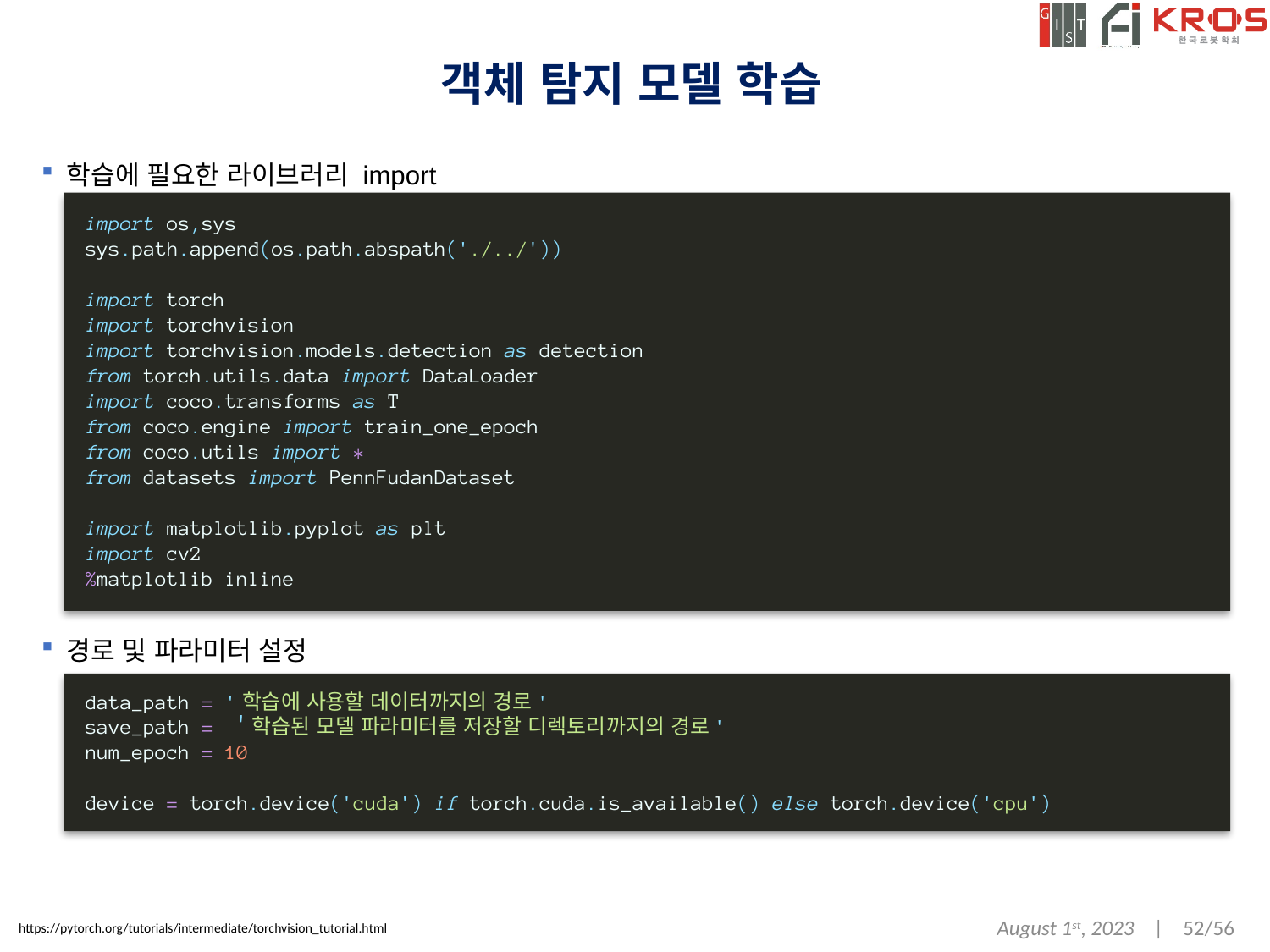

# 객체 탐지 모델 학습
학습에 필요한 라이브러리 import

import os,sys
sys.path.append(os.path.abspath('./../'))
import torch
import torchvision
import torchvision.models.detection as detection
from torch.utils.data import DataLoader
import coco.transforms as T
from coco.engine import train_one_epoch
from coco.utils import *
from datasets import PennFudanDataset
import matplotlib.pyplot as plt
import cv2
%matplotlib inline
경로 및 파라미터 설정

data_path = '학습에 사용할 데이터까지의 경로'
save_path = ＇학습된 모델 파라미터를 저장할 디렉토리까지의 경로'
num_epoch = 10
device = torch.device('cuda') if torch.cuda.is_available() else torch.device('cpu')
August 1st, 2023    |    52/56
https://pytorch.org/tutorials/intermediate/torchvision_tutorial.html